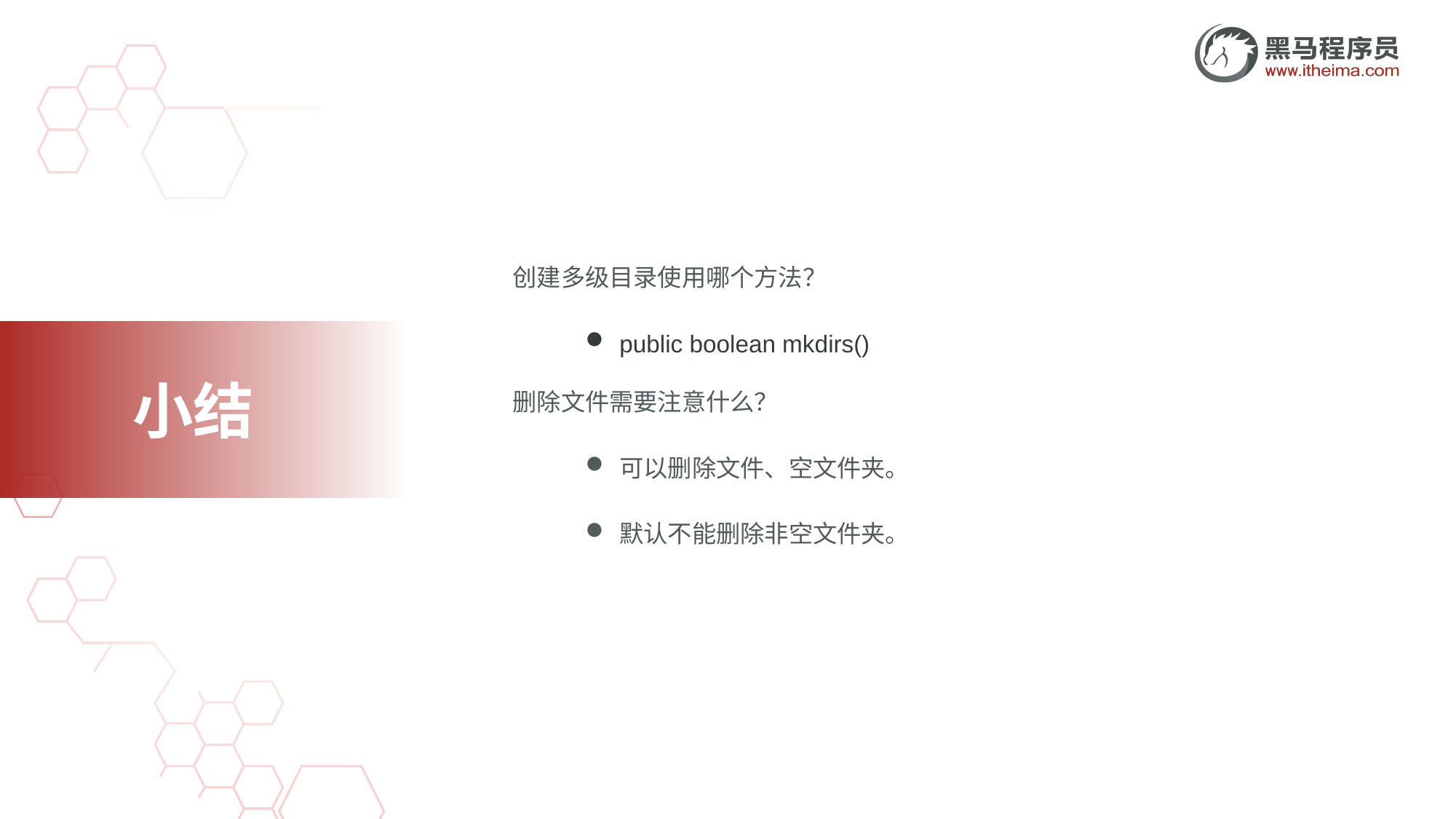

创建多级目录使用哪个方法？
public boolean mkdirs()
删除文件需要注意什么？
可以删除文件、空文件夹。
默认不能删除非空文件夹。